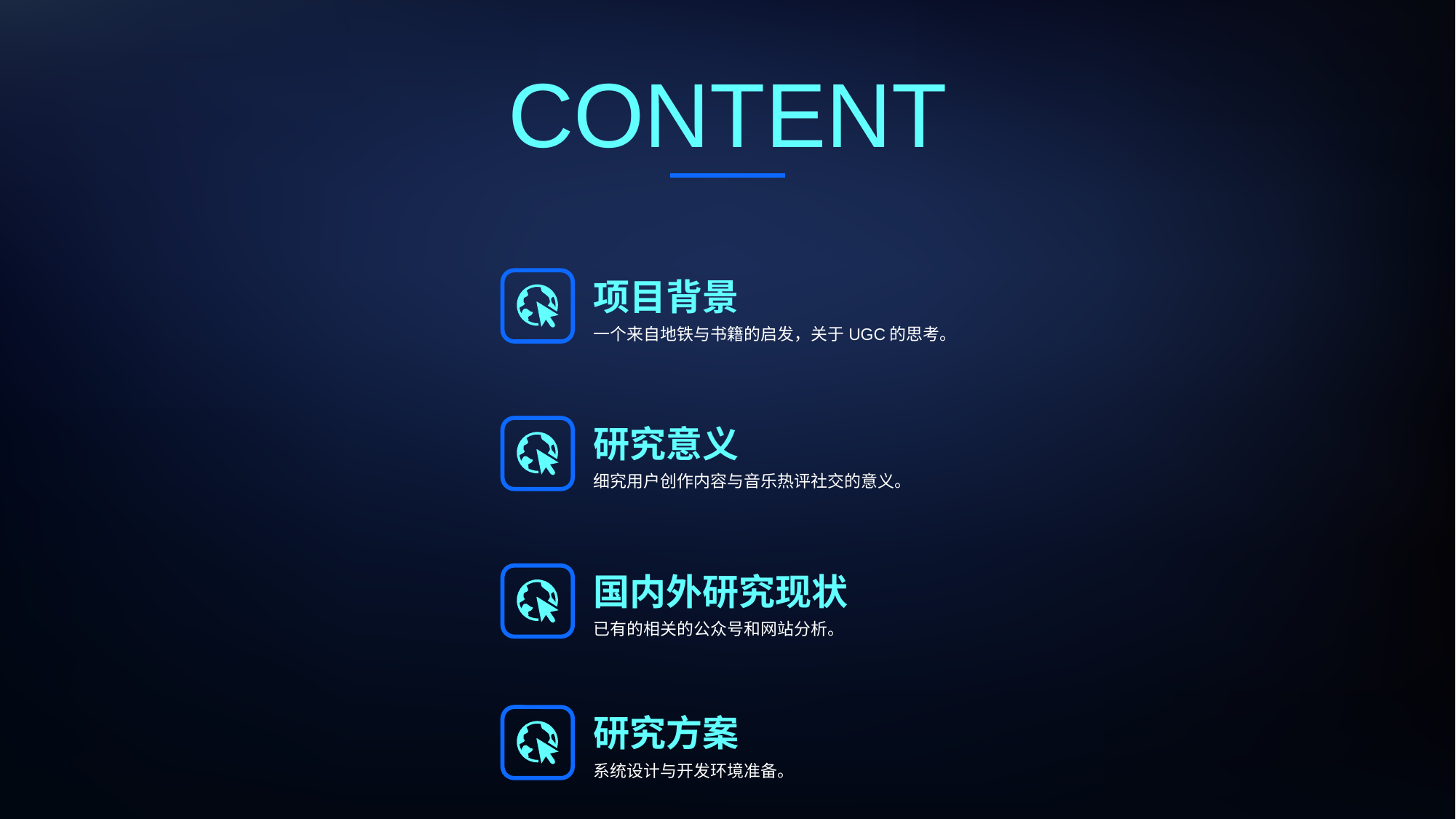

CONTENT
项目背景
一个来自地铁与书籍的启发，关于UGC的思考。

研究意义
细究用户创作内容与音乐热评社交的意义。

国内外研究现状
已有的相关的公众号和网站分析。

研究方案
系统设计与开发环境准备。